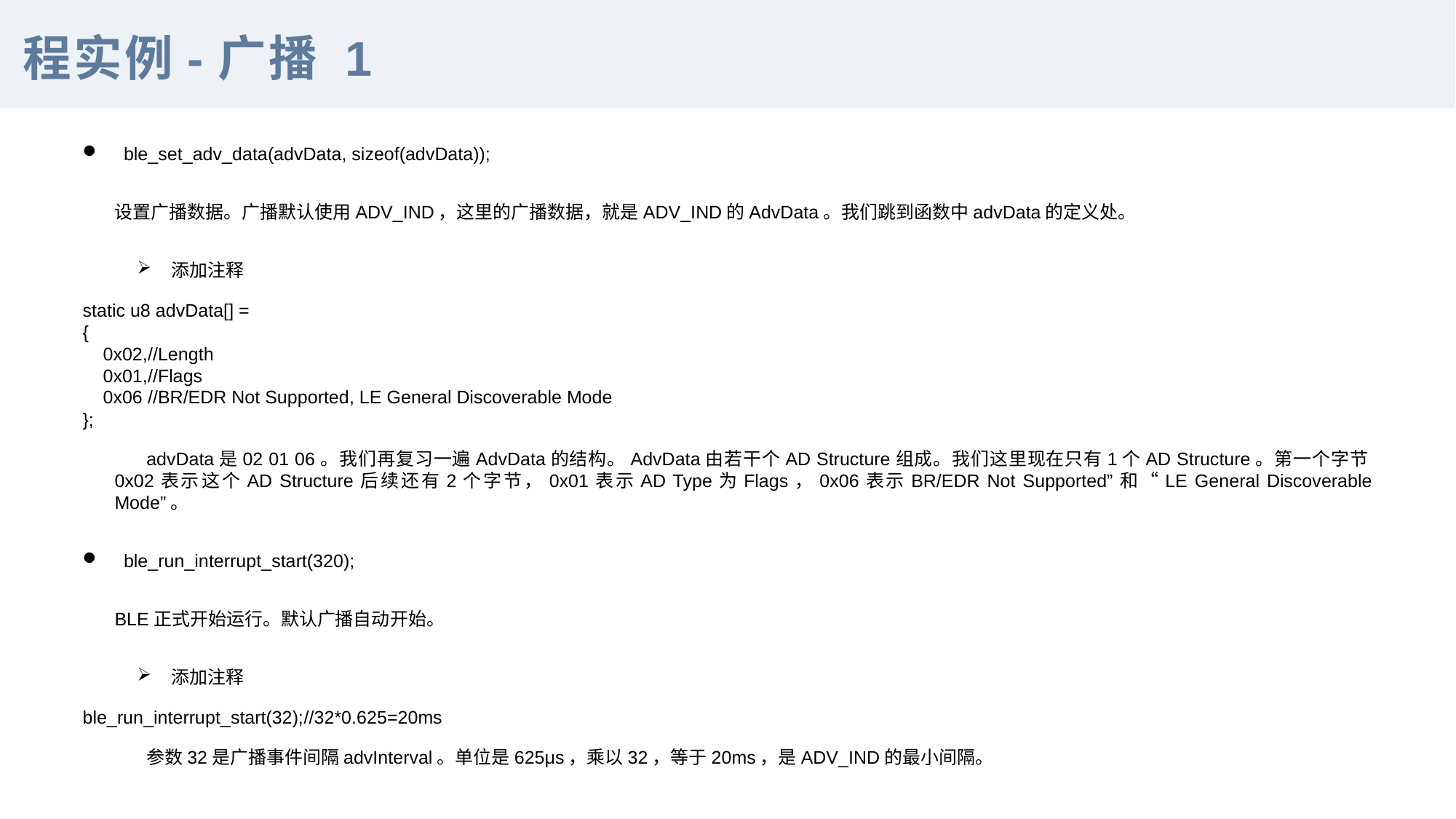

程实例-广播 1
ble_set_adv_data(advData, sizeof(advData));
设置广播数据。广播默认使用ADV_IND，这里的广播数据，就是ADV_IND的AdvData。我们跳到函数中advData的定义处。
添加注释
static u8 advData[] =
{
    0x02,//Length
    0x01,//Flags
    0x06 //BR/EDR Not Supported, LE General Discoverable Mode
};
advData是02 01 06。我们再复习一遍AdvData的结构。AdvData由若干个AD Structure组成。我们这里现在只有1个AD Structure。第一个字节0x02表示这个AD Structure后续还有2个字节，0x01表示AD Type为Flags，0x06表示BR/EDR Not Supported”和“LE General Discoverable Mode”。
ble_run_interrupt_start(320);
BLE正式开始运行。默认广播自动开始。
添加注释
ble_run_interrupt_start(32);//32*0.625=20ms
参数32是广播事件间隔advInterval。单位是625μs，乘以32，等于20ms，是ADV_IND的最小间隔。